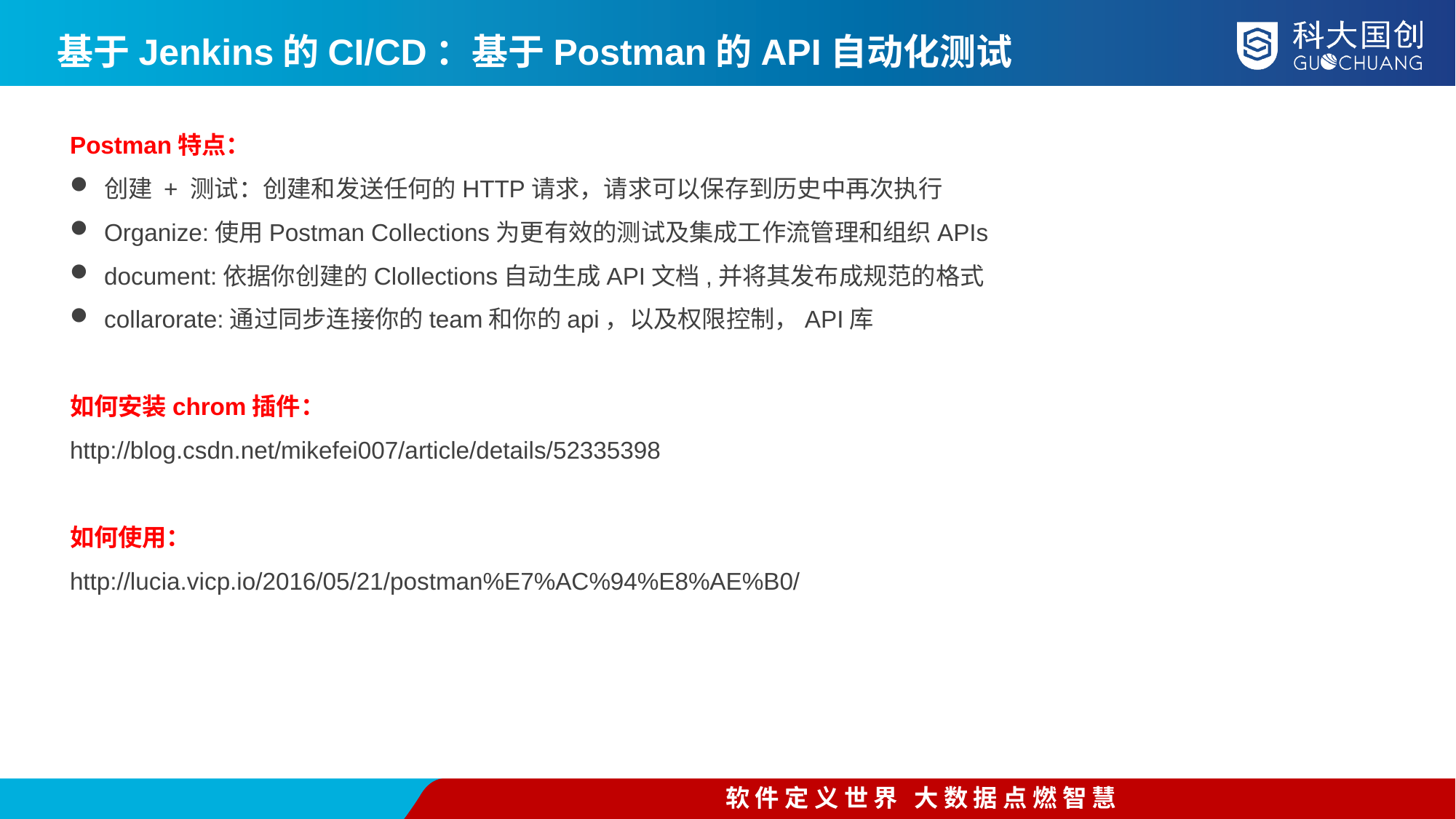

基于Jenkins的CI/CD：基于Postman的API自动化测试
Postman特点：
创建 + 测试：创建和发送任何的HTTP请求，请求可以保存到历史中再次执行
Organize:使用Postman Collections为更有效的测试及集成工作流管理和组织APIs
document:依据你创建的Clollections自动生成API文档,并将其发布成规范的格式
collarorate:通过同步连接你的team和你的api，以及权限控制，API库

如何安装chrom插件：
http://blog.csdn.net/mikefei007/article/details/52335398

如何使用：
http://lucia.vicp.io/2016/05/21/postman%E7%AC%94%E8%AE%B0/